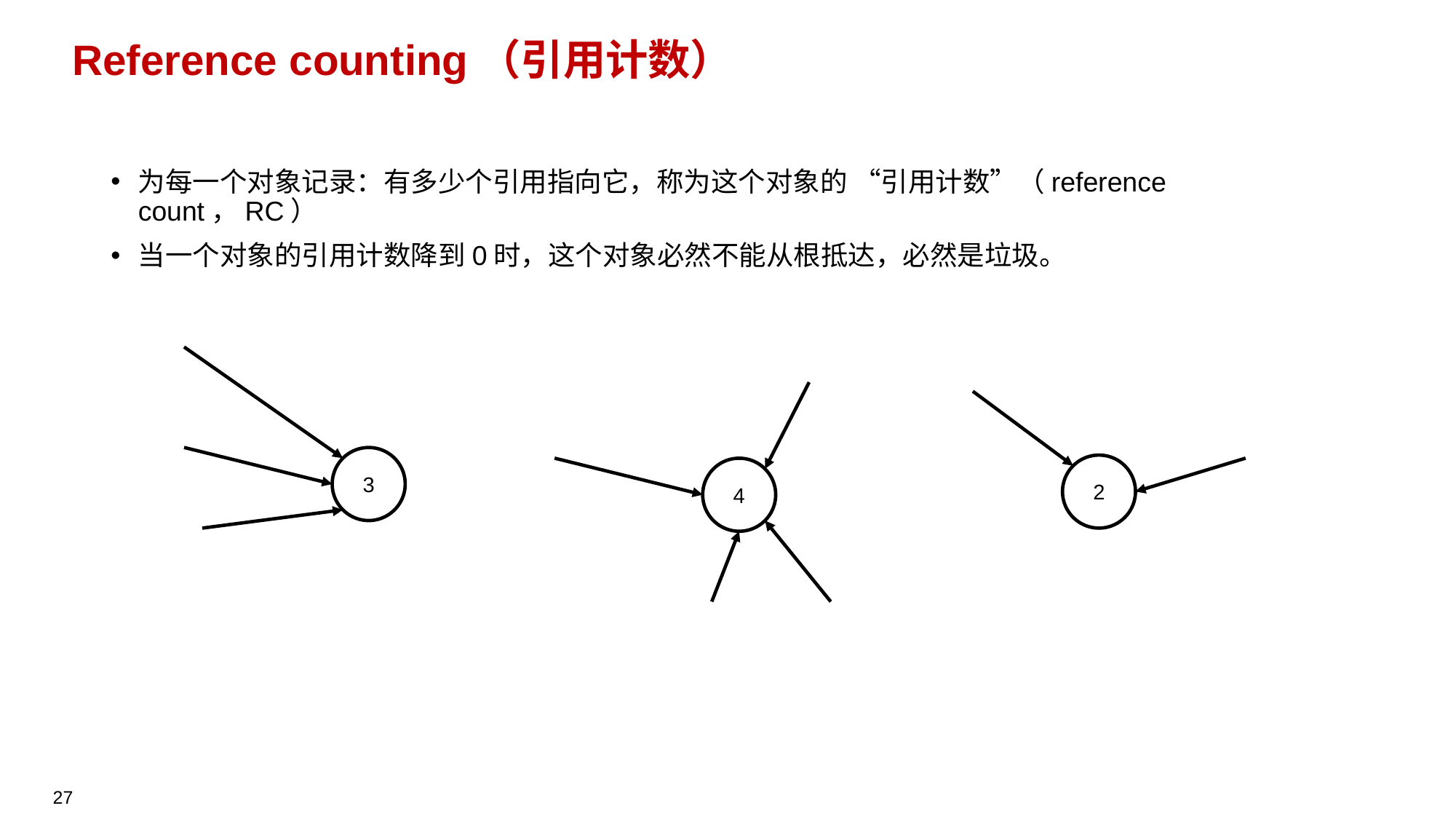

# Reference counting（引用计数）
为每一个对象记录：有多少个引用指向它，称为这个对象的 “引用计数”（reference count，RC）
当一个对象的引用计数降到0时，这个对象必然不能从根抵达，必然是垃圾。
3
2
4